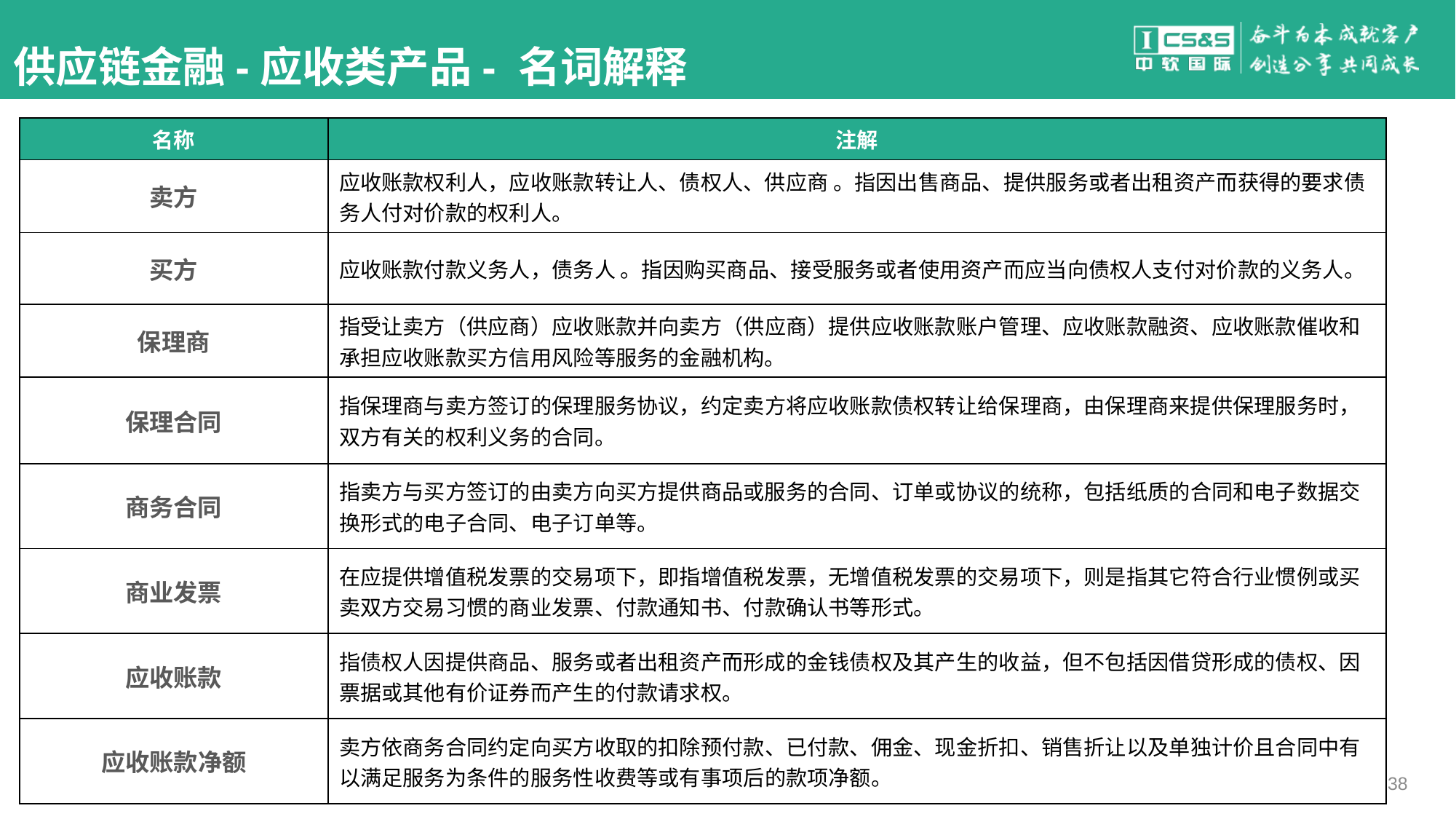

# 供应链金融-应收类产品- 名词解释
| 名称 | 注解 |
| --- | --- |
| 卖方 | 应收账款权利人，应收账款转让人、债权人、供应商 。指因出售商品、提供服务或者出租资产而获得的要求债务人付对价款的权利人。 |
| 买方 | 应收账款付款义务人，债务人 。指因购买商品、接受服务或者使用资产而应当向债权人支付对价款的义务人。 |
| 保理商 | 指受让卖方（供应商）应收账款并向卖方（供应商）提供应收账款账户管理、应收账款融资、应收账款催收和承担应收账款买方信用风险等服务的金融机构。 |
| 保理合同 | 指保理商与卖方签订的保理服务协议，约定卖方将应收账款债权转让给保理商，由保理商来提供保理服务时，双方有关的权利义务的合同。 |
| 商务合同 | 指卖方与买方签订的由卖方向买方提供商品或服务的合同、订单或协议的统称，包括纸质的合同和电子数据交换形式的电子合同、电子订单等。 |
| 商业发票 | 在应提供增值税发票的交易项下，即指增值税发票，无增值税发票的交易项下，则是指其它符合行业惯例或买卖双方交易习惯的商业发票、付款通知书、付款确认书等形式。 |
| 应收账款 | 指债权人因提供商品、服务或者出租资产而形成的金钱债权及其产生的收益，但不包括因借贷形成的债权、因票据或其他有价证券而产生的付款请求权。 |
| 应收账款净额 | 卖方依商务合同约定向买方收取的扣除预付款、已付款、佣金、现金折扣、销售折让以及单独计价且合同中有以满足服务为条件的服务性收费等或有事项后的款项净额。 |

38